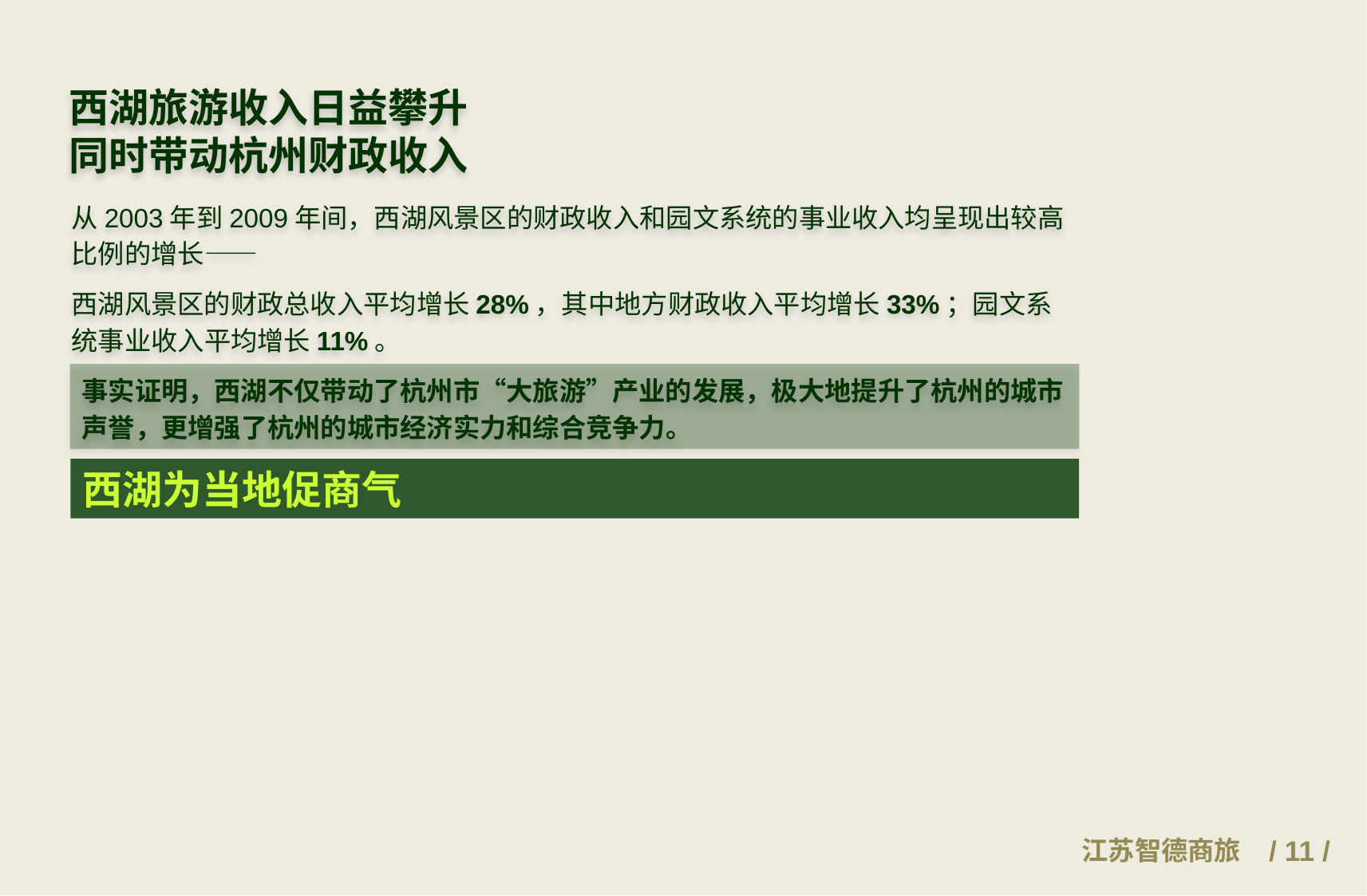

西湖旅游收入日益攀升
同时带动杭州财政收入
从2003年到2009年间，西湖风景区的财政收入和园文系统的事业收入均呈现出较高比例的增长——
西湖风景区的财政总收入平均增长28%，其中地方财政收入平均增长33%；园文系统事业收入平均增长11%。
事实证明，西湖不仅带动了杭州市“大旅游”产业的发展，极大地提升了杭州的城市声誉，更增强了杭州的城市经济实力和综合竞争力。
西湖为当地促商气